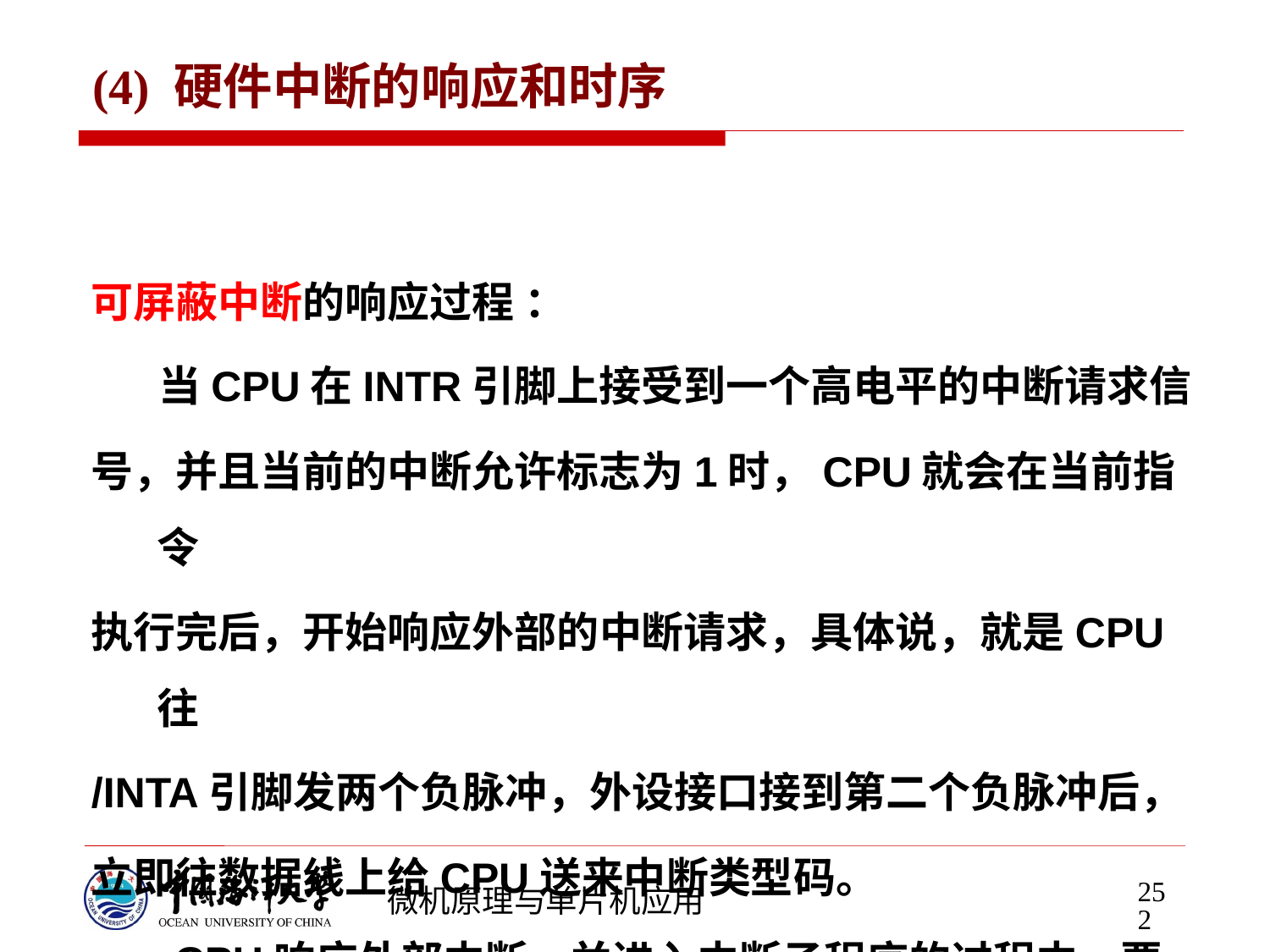

# (4) 硬件中断的响应和时序
可屏蔽中断的响应过程 ：
      当CPU在INTR引脚上接受到一个高电平的中断请求信
号，并且当前的中断允许标志为1时，CPU就会在当前指令
执行完后，开始响应外部的中断请求，具体说，就是CPU往
/INTA引脚发两个负脉冲，外设接口接到第二个负脉冲后，
立即往数据线上给CPU送来中断类型码。
       CPU响应外部中断、并进入中断子程序的过程中，要
依次做下面几件事：
252